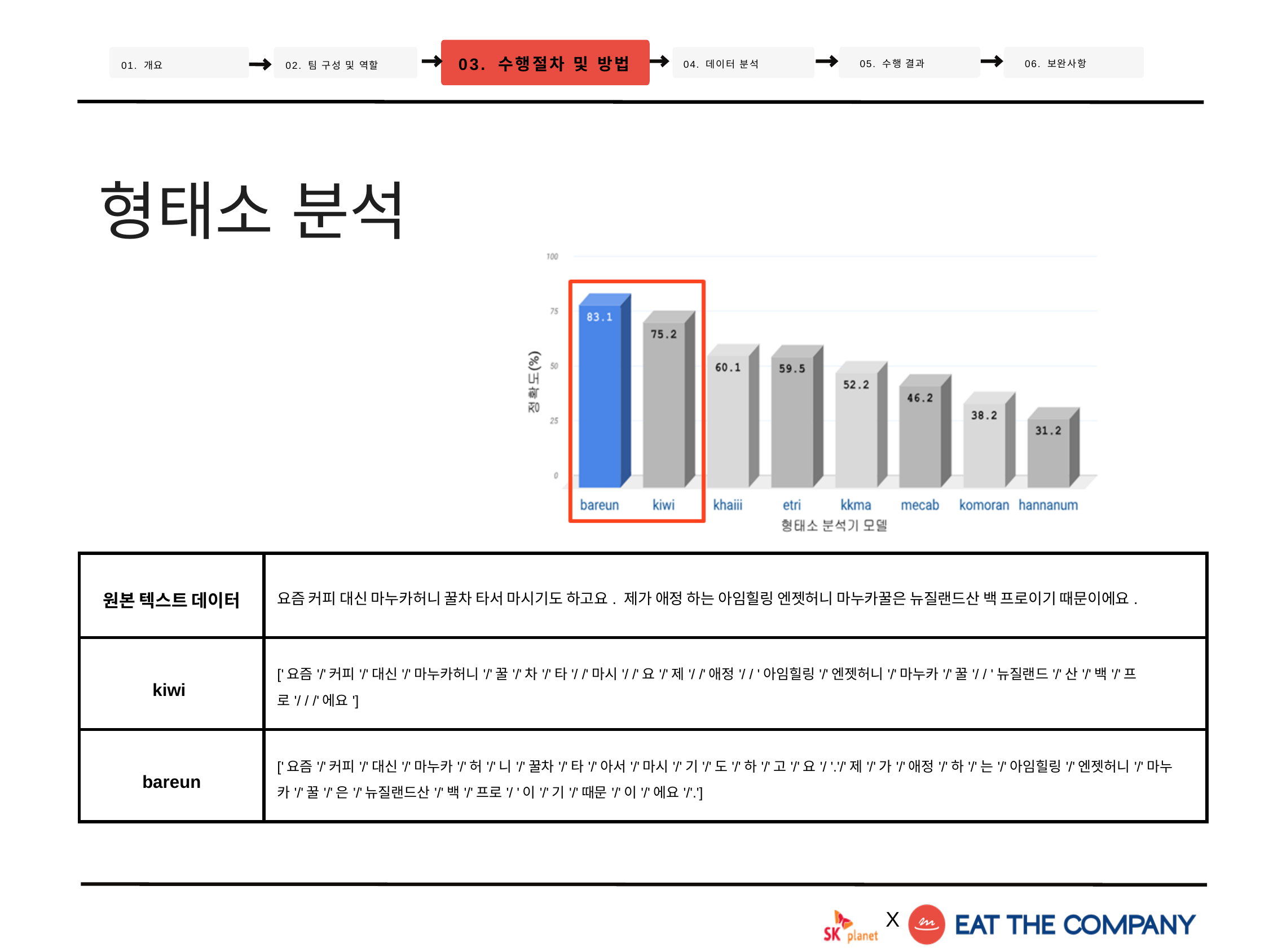

03. 수행절차 및 방법

05. 수행 결과

06. 보완사항

01. 개요

  04. 데이터 분석

02. 팀 구성 및 역할

형태소 분석

| 원본 텍스트 데이터 | 요즘 커피 대신 마누카허니 꿀차 타서 마시기도 하고요. 제가 애정 하는 아임힐링 엔젯허니 마누카꿀은 뉴질랜드산 백 프로이기 때문이에요. |
| --- | --- |
| kiwi | ['요즘'/'커피'/'대신'/'마누카허니'/'꿀'/'차'/'타'/ /'마시'/ /'요'/'제'/ /'애정'/ / '아임힐링'/'엔젯허니'/'마누카'/'꿀'/ / '뉴질랜드'/'산'/'백'/'프로'/ / /'에요'] |
| bareun | ['요즘'/'커피'/'대신'/'마누카'/'허'/'니'/'꿀차'/'타'/'아서'/'마시'/'기'/'도'/'하'/'고'/'요'/ '.'/'제'/'가'/'애정'/'하'/'는'/'아임힐링'/'엔젯허니'/'마누카'/'꿀'/'은'/'뉴질랜드산'/'백'/'프로'/ '이'/'기'/'때문'/'이'/'에요'/'.'] |

X